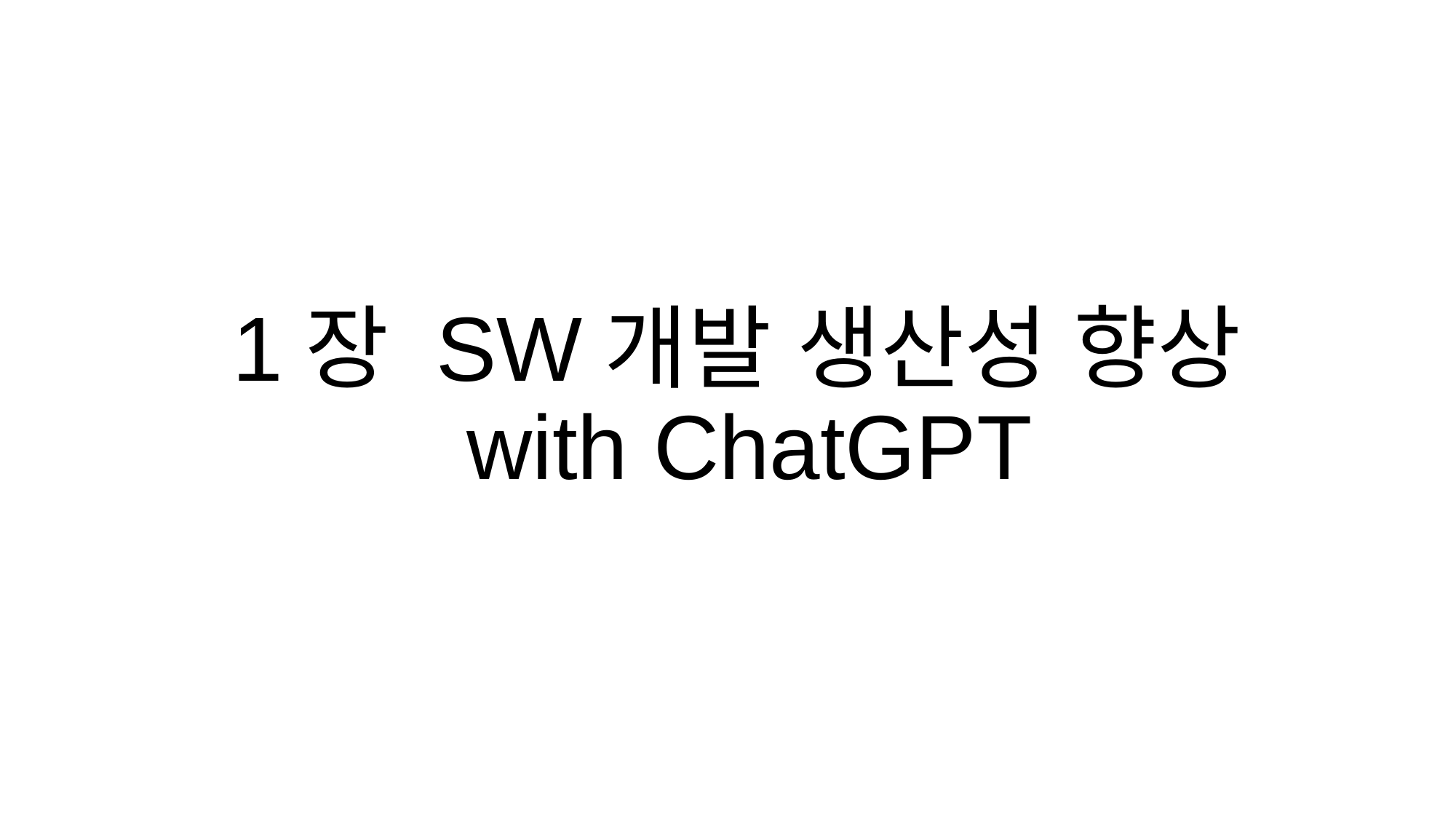

# 1장 SW개발 생산성 향상  with ChatGPT